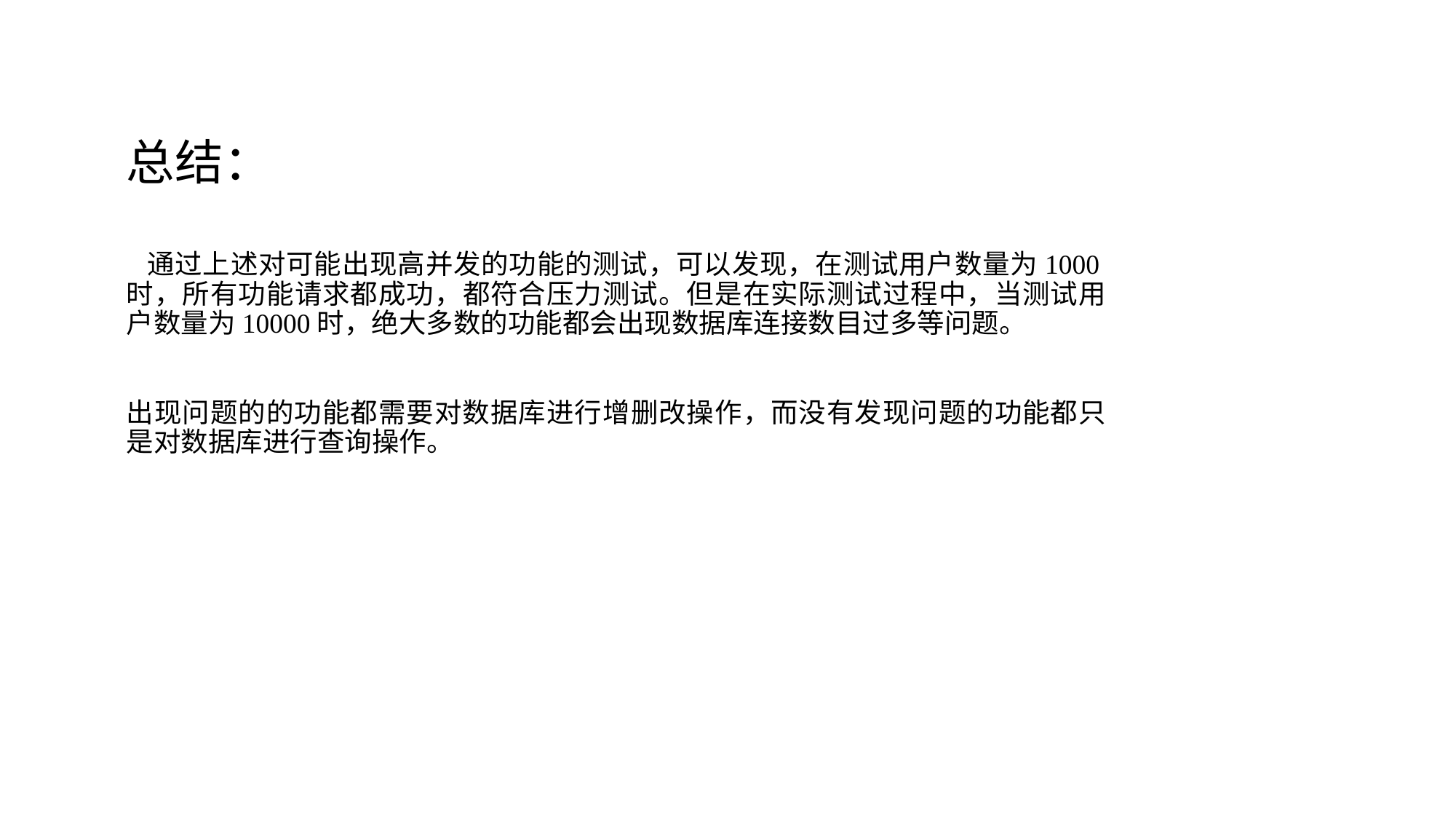

总结：

  通过上述对可能出现高并发的功能的测试，可以发现，在测试用户数量为1000时，所有功能请求都成功，都符合压力测试。但是在实际测试过程中，当测试用户数量为10000时，绝大多数的功能都会出现数据库连接数目过多等问题。

出现问题的的功能都需要对数据库进行增删改操作，而没有发现问题的功能都只是对数据库进行查询操作。